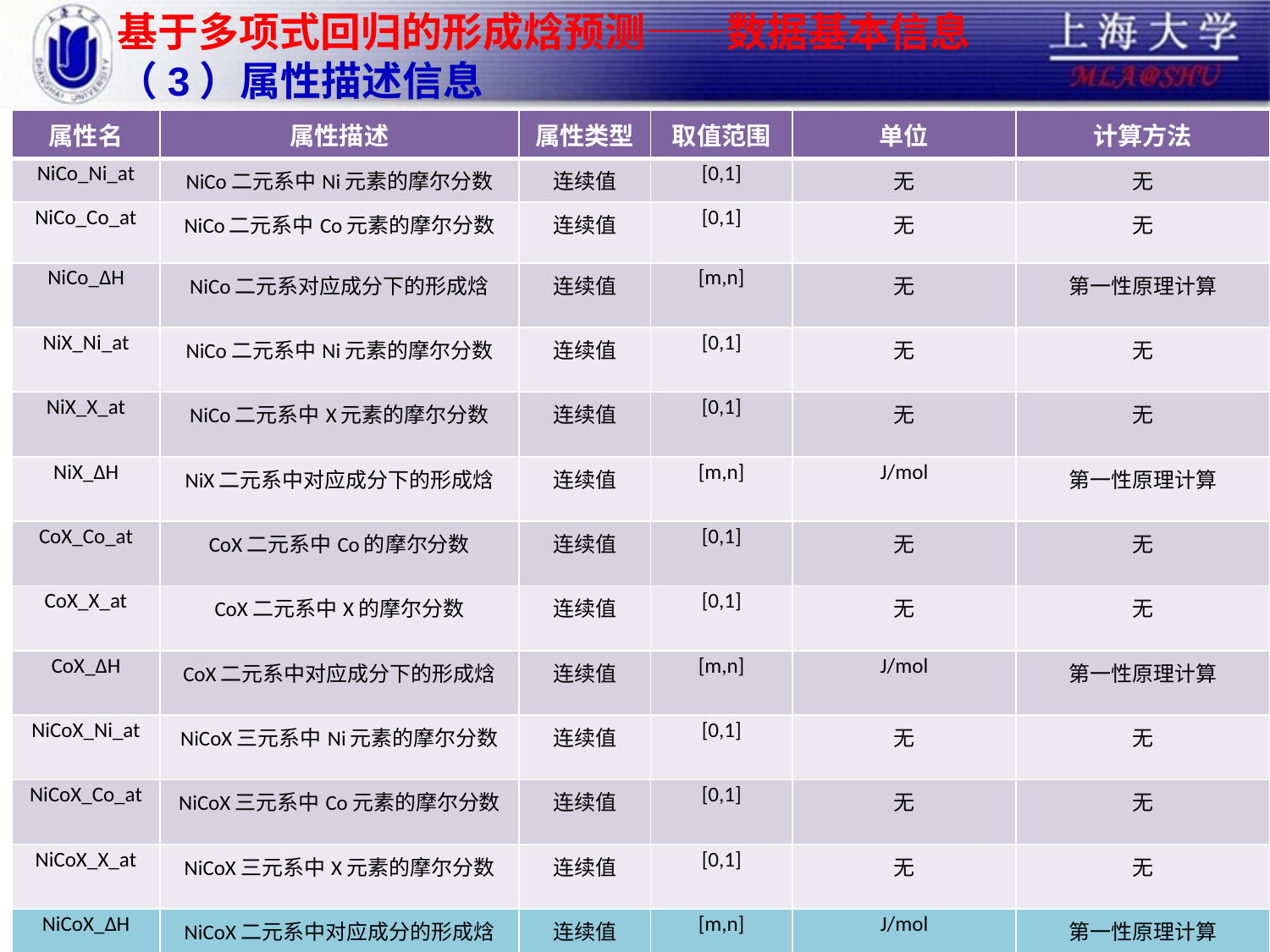

# 基于多项式回归的形成焓预测——数据基本信息 （3）属性描述信息
| 属性名 | 属性描述 | 属性类型 | 取值范围 | 单位 | 计算方法 |
| --- | --- | --- | --- | --- | --- |
| NiCo\_Ni\_at | NiCo二元系中Ni元素的摩尔分数 | 连续值 | [0,1] | 无 | 无 |
| NiCo\_Co\_at | NiCo二元系中Co元素的摩尔分数 | 连续值 | [0,1] | 无 | 无 |
| NiCo\_ΔH | NiCo二元系对应成分下的形成焓 | 连续值 | [m,n] | 无 | 第一性原理计算 |
| NiX\_Ni\_at | NiCo二元系中Ni元素的摩尔分数 | 连续值 | [0,1] | 无 | 无 |
| NiX\_X\_at | NiCo二元系中X元素的摩尔分数 | 连续值 | [0,1] | 无 | 无 |
| NiX\_ΔH | NiX二元系中对应成分下的形成焓 | 连续值 | [m,n] | J/mol | 第一性原理计算 |
| CoX\_Co\_at | CoX二元系中Co的摩尔分数 | 连续值 | [0,1] | 无 | 无 |
| CoX\_X\_at | CoX二元系中X的摩尔分数 | 连续值 | [0,1] | 无 | 无 |
| CoX\_ΔH | CoX二元系中对应成分下的形成焓 | 连续值 | [m,n] | J/mol | 第一性原理计算 |
| NiCoX\_Ni\_at | NiCoX三元系中Ni元素的摩尔分数 | 连续值 | [0,1] | 无 | 无 |
| NiCoX\_Co\_at | NiCoX三元系中Co元素的摩尔分数 | 连续值 | [0,1] | 无 | 无 |
| NiCoX\_X\_at | NiCoX三元系中X元素的摩尔分数 | 连续值 | [0,1] | 无 | 无 |
| NiCoX\_ΔH | NiCoX二元系中对应成分的形成焓 | 连续值 | [m,n] | J/mol | 第一性原理计算 |